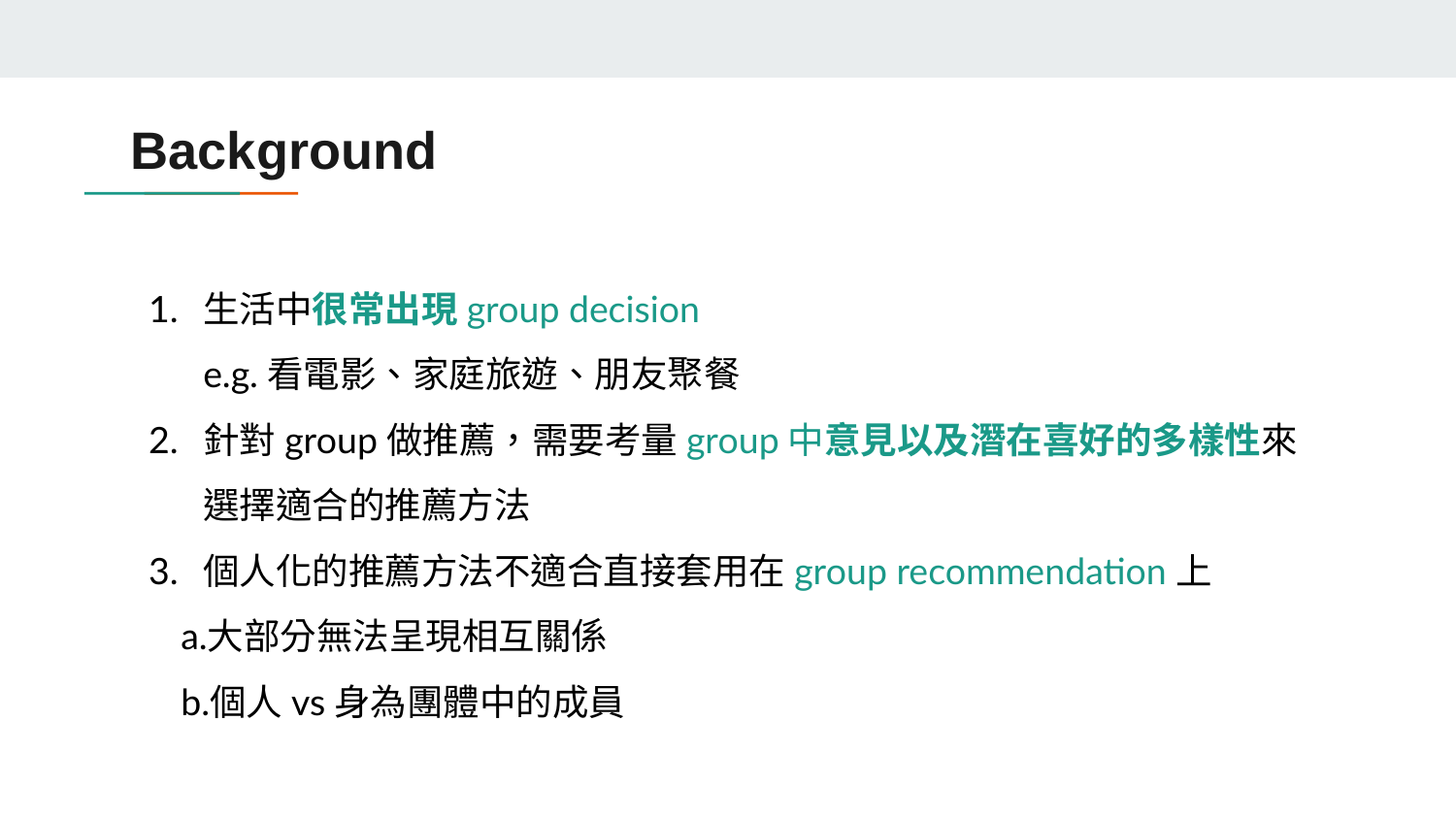

# Background
生活中很常出現group decision
e.g.看電影、家庭旅遊、朋友聚餐
針對group做推薦，需要考量group中意見以及潛在喜好的多樣性來選擇適合的推薦方法
個人化的推薦方法不適合直接套用在group recommendation上
大部分無法呈現相互關係
個人vs身為團體中的成員